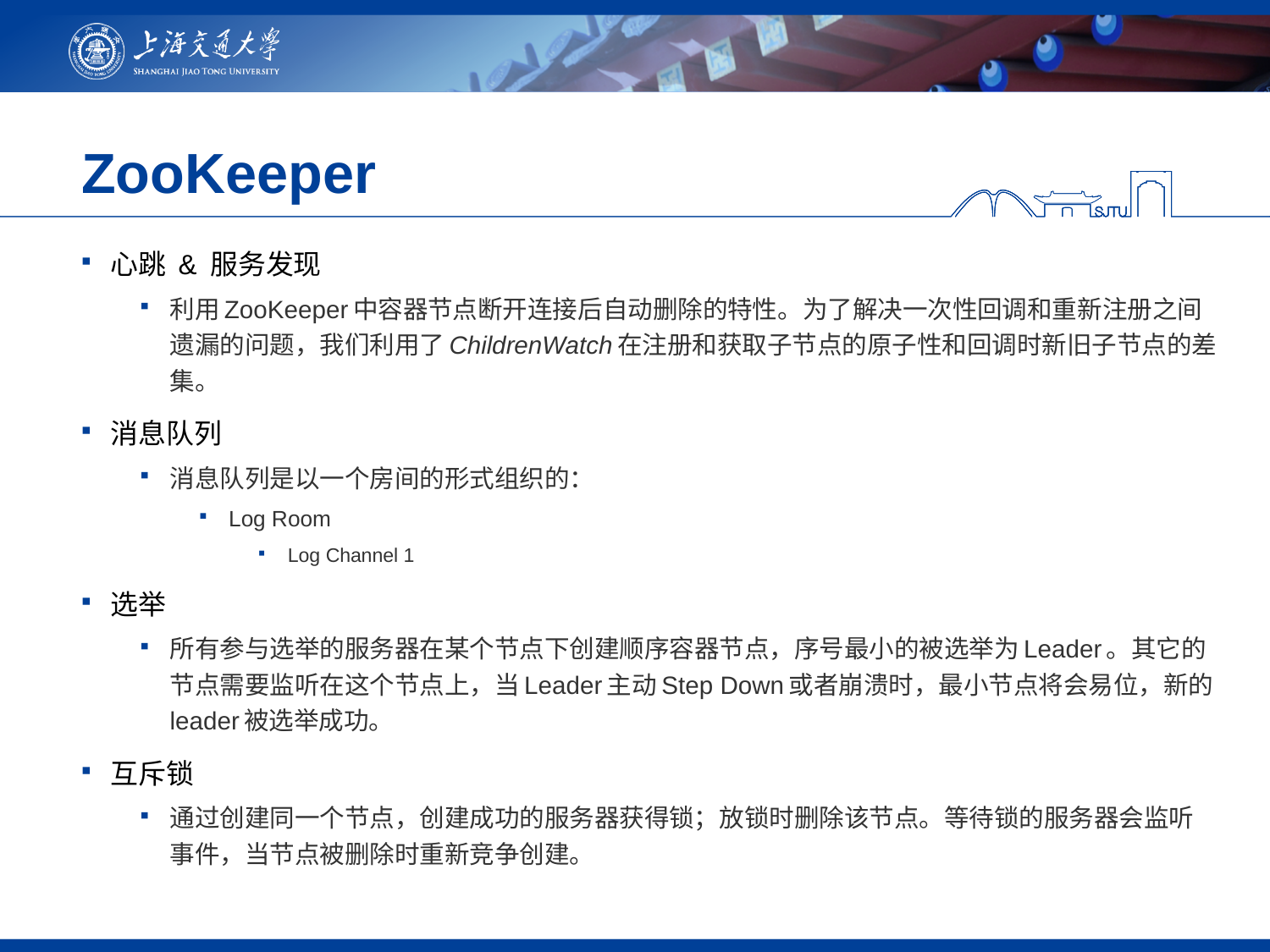

# ZooKeeper
心跳 & 服务发现
利用ZooKeeper中容器节点断开连接后自动删除的特性。为了解决一次性回调和重新注册之间遗漏的问题，我们利用了ChildrenWatch在注册和获取子节点的原子性和回调时新旧子节点的差集。
消息队列
消息队列是以一个房间的形式组织的：
Log Room
Log Channel 1
选举
所有参与选举的服务器在某个节点下创建顺序容器节点，序号最小的被选举为Leader。其它的节点需要监听在这个节点上，当Leader主动Step Down或者崩溃时，最小节点将会易位，新的leader被选举成功。
互斥锁
通过创建同一个节点，创建成功的服务器获得锁；放锁时删除该节点。等待锁的服务器会监听事件，当节点被删除时重新竞争创建。